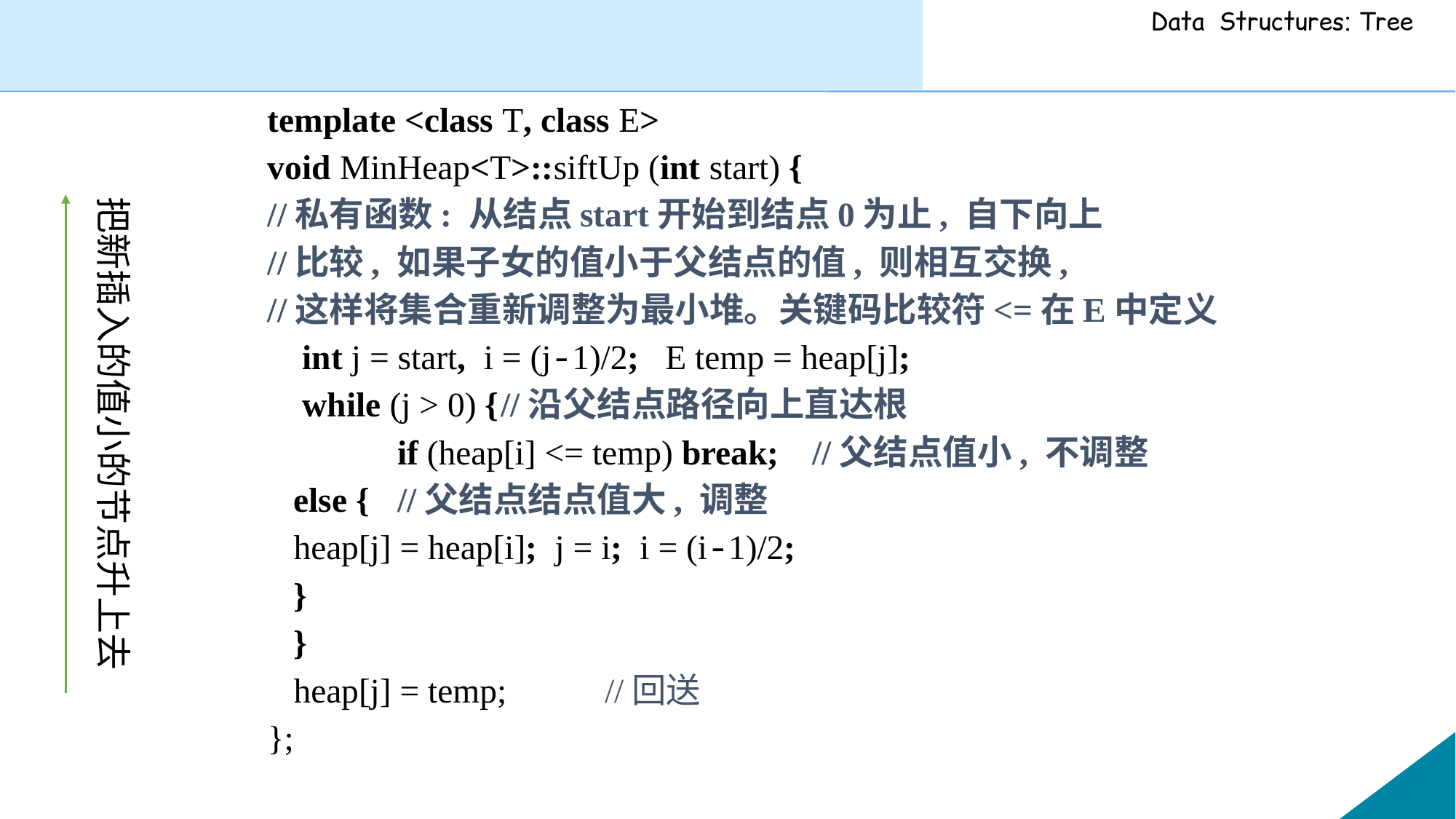

template <class T, class E>
void MinHeap<T>::siftUp (int start) {
//私有函数: 从结点start开始到结点0为止, 自下向上
//比较, 如果子女的值小于父结点的值, 则相互交换,
//这样将集合重新调整为最小堆。关键码比较符<=在E中定义
	 int j = start,  i = (j-1)/2;   E temp = heap[j];
	 while (j > 0) {		//沿父结点路径向上直达根
	      	if (heap[i] <= temp) break;	//父结点值小, 不调整
		else {		//父结点结点值大, 调整
			heap[j] = heap[i];  j = i;  i = (i-1)/2;
		}
	}
	heap[j] = temp;				//回送
};

把新插入的值小的节点升上去